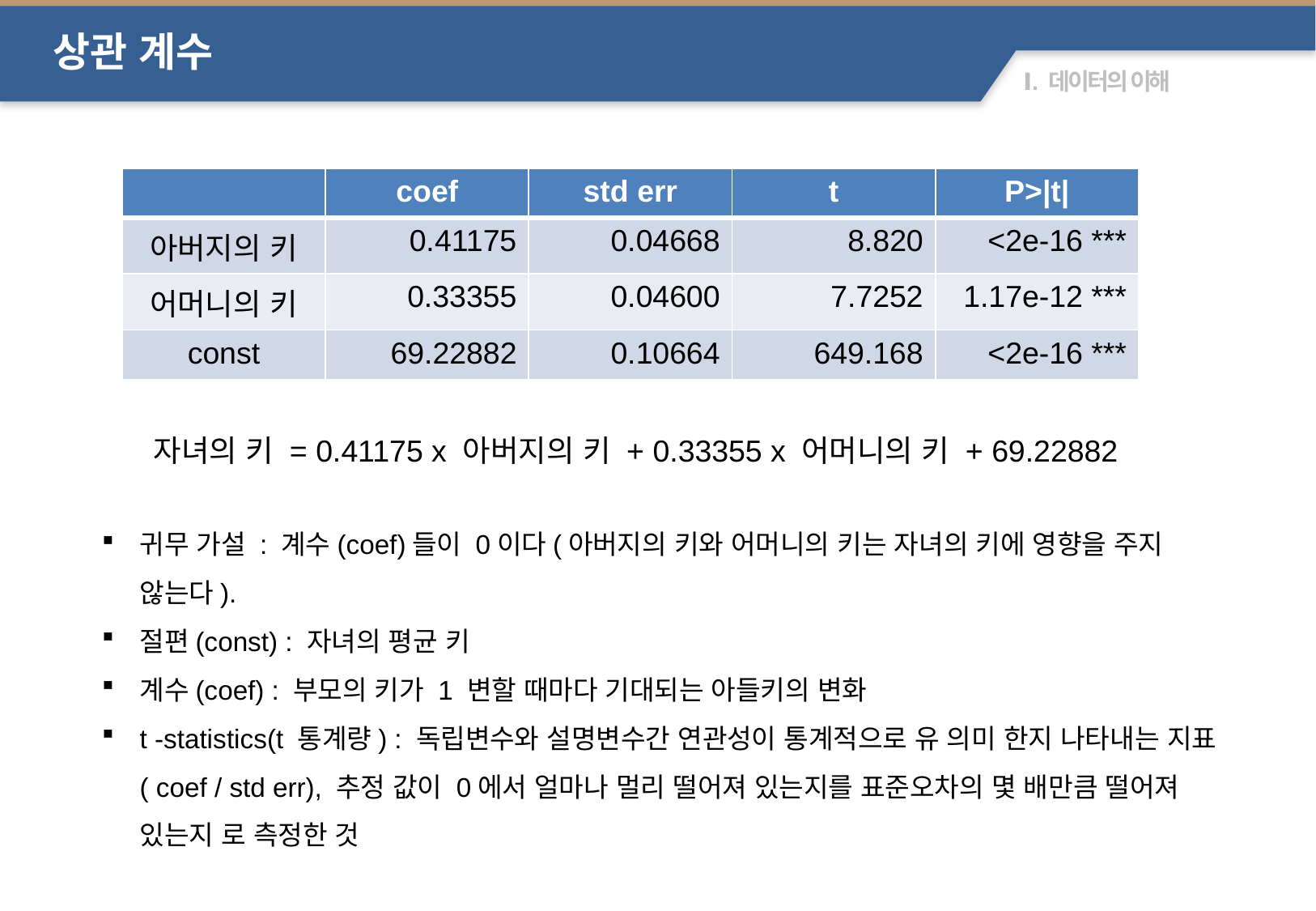

상관 계수
|  | coef | std err | t | P>|t| |
| --- | --- | --- | --- | --- |
| 아버지의 키 | 0.41175 | 0.04668 | 8.820 | <2e-16 \*\*\* |
| 어머니의 키 | 0.33355 | 0.04600 | 7.7252 | 1.17e-12 \*\*\* |
| const | 69.22882 | 0.10664 | 649.168 | <2e-16 \*\*\* |
자녀의 키 = 0.41175 x 아버지의 키 + 0.33355 x 어머니의 키 + 69.22882
귀무 가설 : 계수(coef)들이 0이다(아버지의 키와 어머니의 키는 자녀의 키에 영향을 주지 않는다).
절편(const) : 자녀의 평균 키
계수(coef) : 부모의 키가 1 변할 때마다 기대되는 아들키의 변화
t -statistics(t 통계량) : 독립변수와 설명변수간 연관성이 통계적으로 유 의미 한지 나타내는 지표( coef / std err), 추정 값이 0에서 얼마나 멀리 떨어져 있는지를 표준오차의 몇 배만큼 떨어져 있는지 로 측정한 것